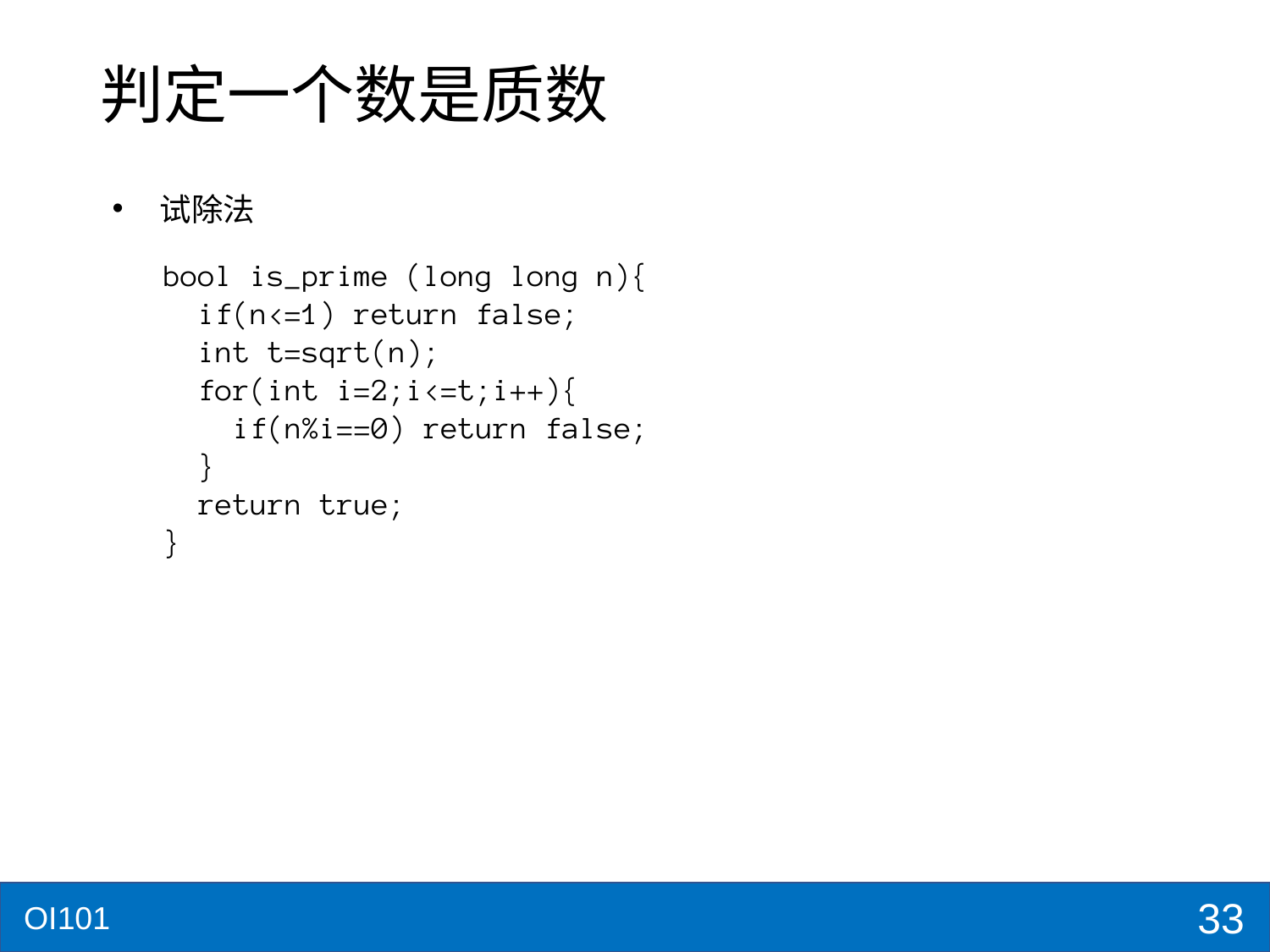

# 判定一个数是质数
试除法
bool is_prime (long long n){
  if(n<=1) return false;
  int t=sqrt(n);
  for(int i=2;i<=t;i++){
    if(n%i==0) return false;
  }
  return true;
}
33